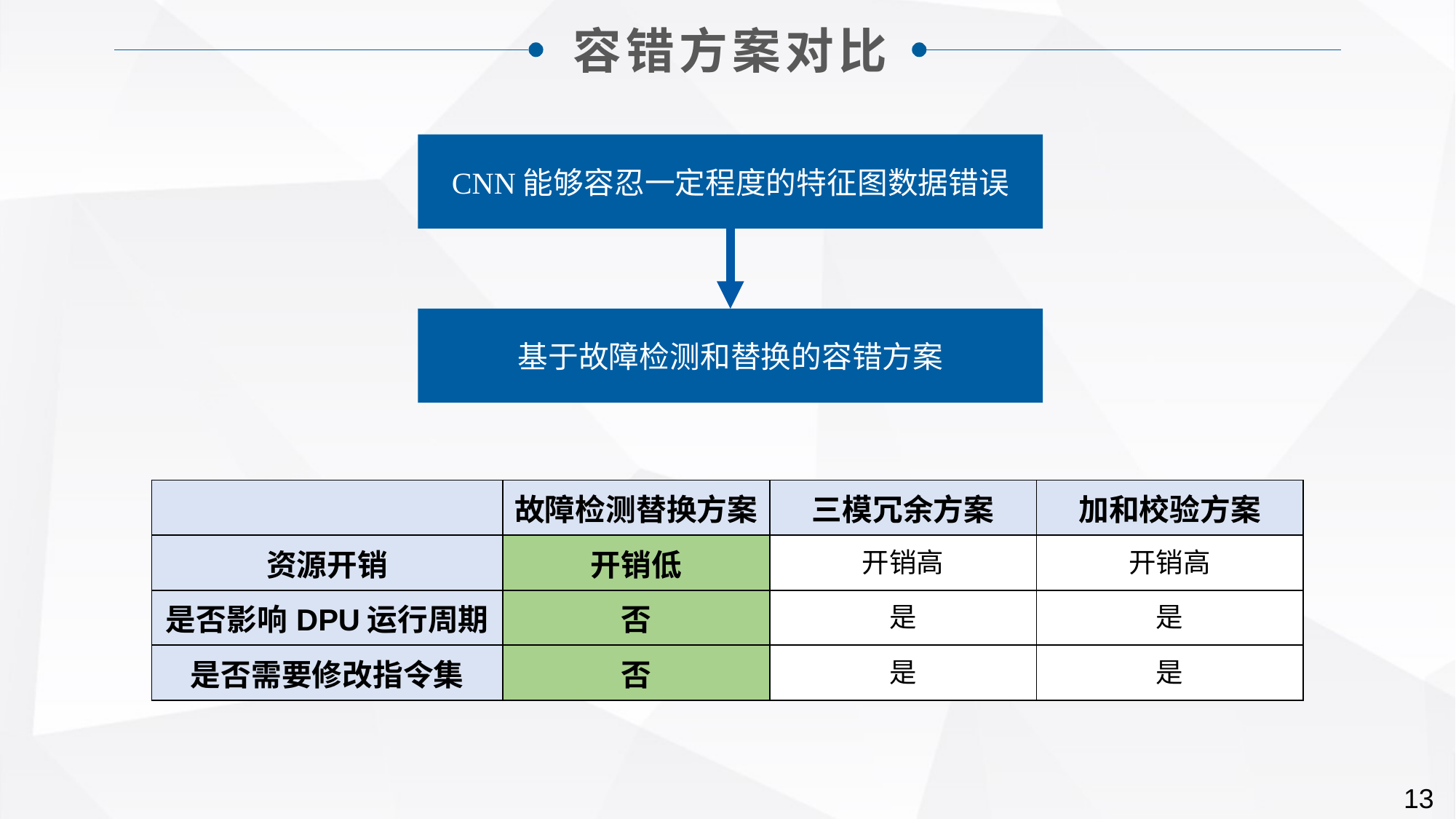

容错方案对比

CNN能够容忍一定程度的特征图数据错误
基于故障检测和替换的容错方案
|  | 故障检测替换方案 | 三模冗余方案 | 加和校验方案 |
| --- | --- | --- | --- |
| 资源开销 | 开销低 | 开销高 | 开销高 |
| 是否影响DPU运行周期 | 否 | 是 | 是 |
| 是否需要修改指令集 | 否 | 是 | 是 |
13